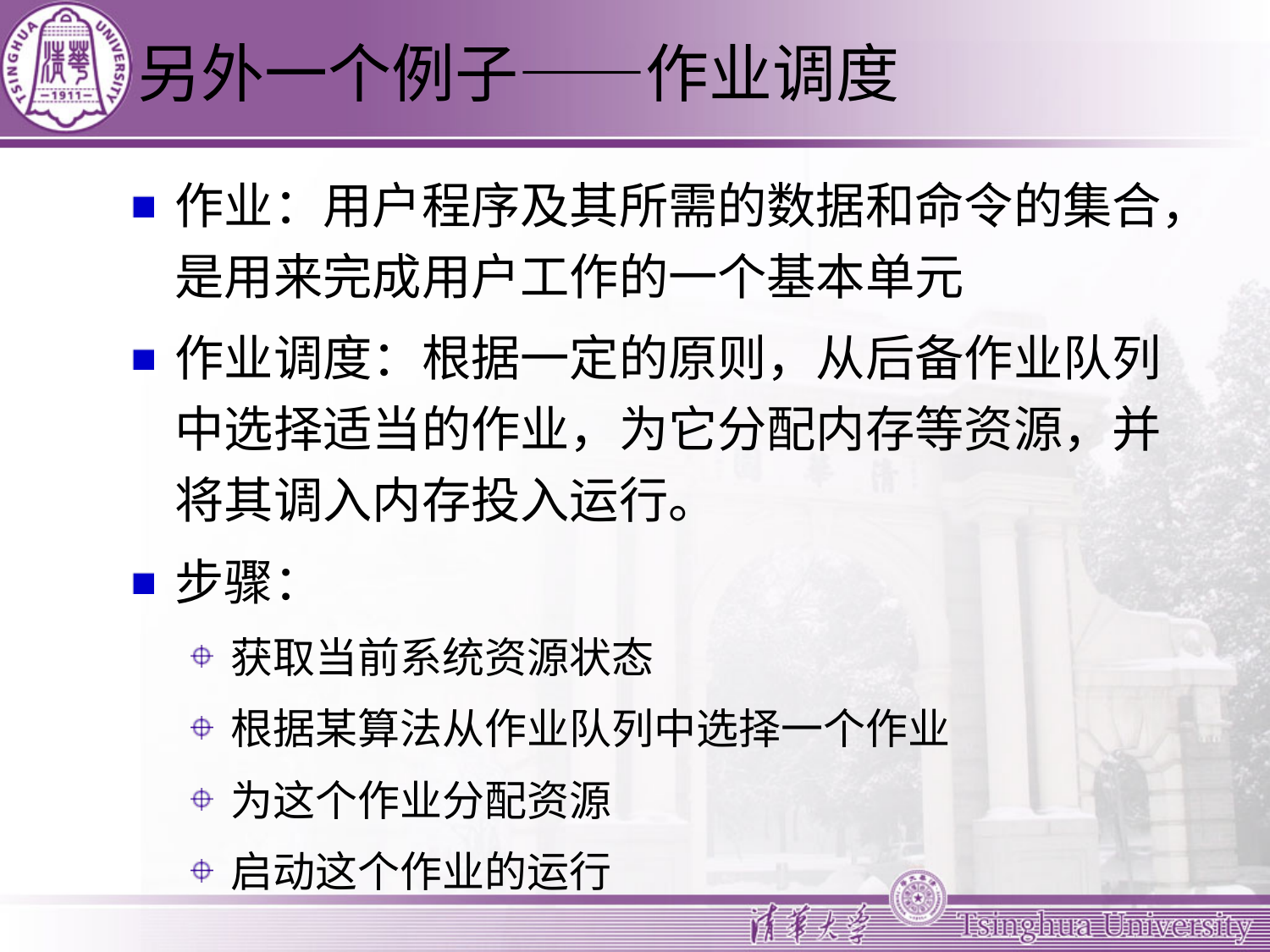

# 另外一个例子——作业调度
作业：用户程序及其所需的数据和命令的集合，是用来完成用户工作的一个基本单元
作业调度：根据一定的原则，从后备作业队列中选择适当的作业，为它分配内存等资源，并将其调入内存投入运行。
步骤：
获取当前系统资源状态
根据某算法从作业队列中选择一个作业
为这个作业分配资源
启动这个作业的运行